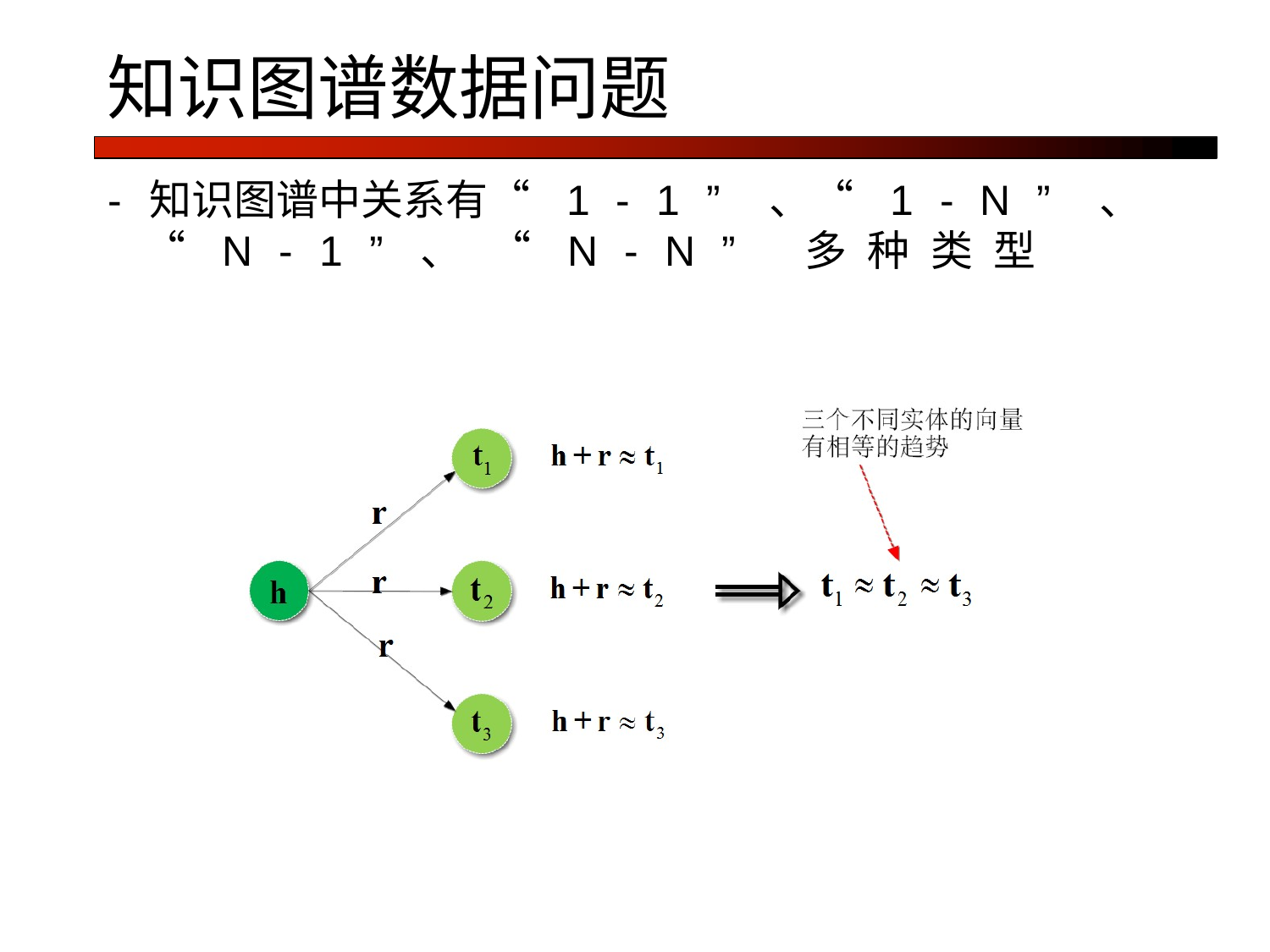

# 知识图谱数据问题

- 知识图谱中关系有“1-1” 、“1-N” 、“N-1”、“N-N” 多种类型